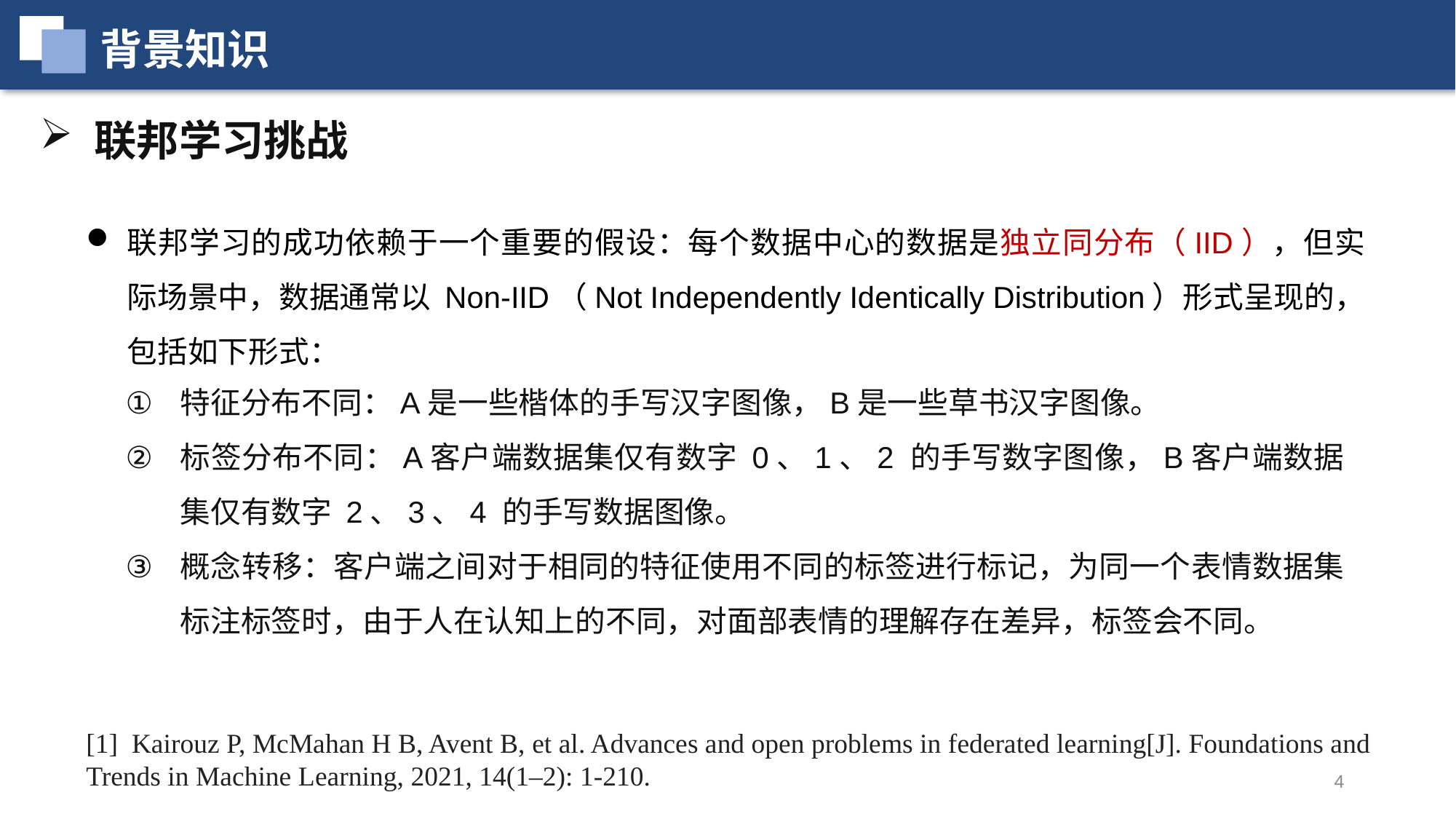

背景知识

联邦学习挑战
联邦学习的成功依赖于一个重要的假设：每个数据中心的数据是独立同分布（IID），但实际场景中，数据通常以 Non-IID（Not Independently Identically Distribution）形式呈现的，包括如下形式：

特征分布不同：A是一些楷体的手写汉字图像，B是一些草书汉字图像。
标签分布不同：A客户端数据集仅有数字 0、1、2 的手写数字图像，B客户端数据集仅有数字 2、3、4 的手写数据图像。
概念转移：客户端之间对于相同的特征使用不同的标签进行标记，为同一个表情数据集标注标签时，由于人在认知上的不同，对面部表情的理解存在差异，标签会不同。
[1]  Kairouz P, McMahan H B, Avent B, et al. Advances and open problems in federated learning[J]. Foundations and  Trends in Machine Learning, 2021, 14(1–2): 1-210.
4